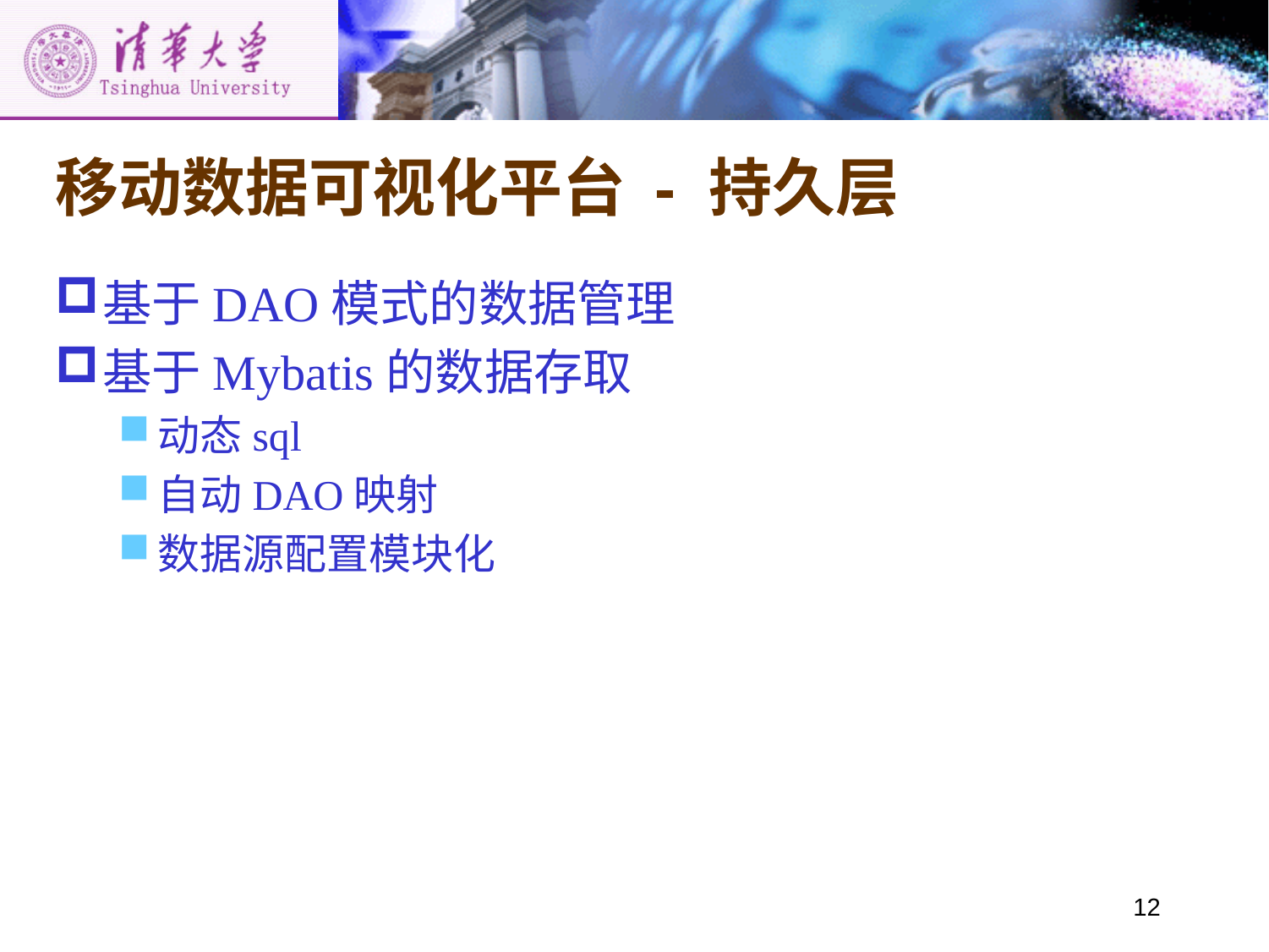

# 移动数据可视化平台 - 持久层
基于DAO模式的数据管理
基于Mybatis的数据存取
动态sql
自动DAO映射
数据源配置模块化

12